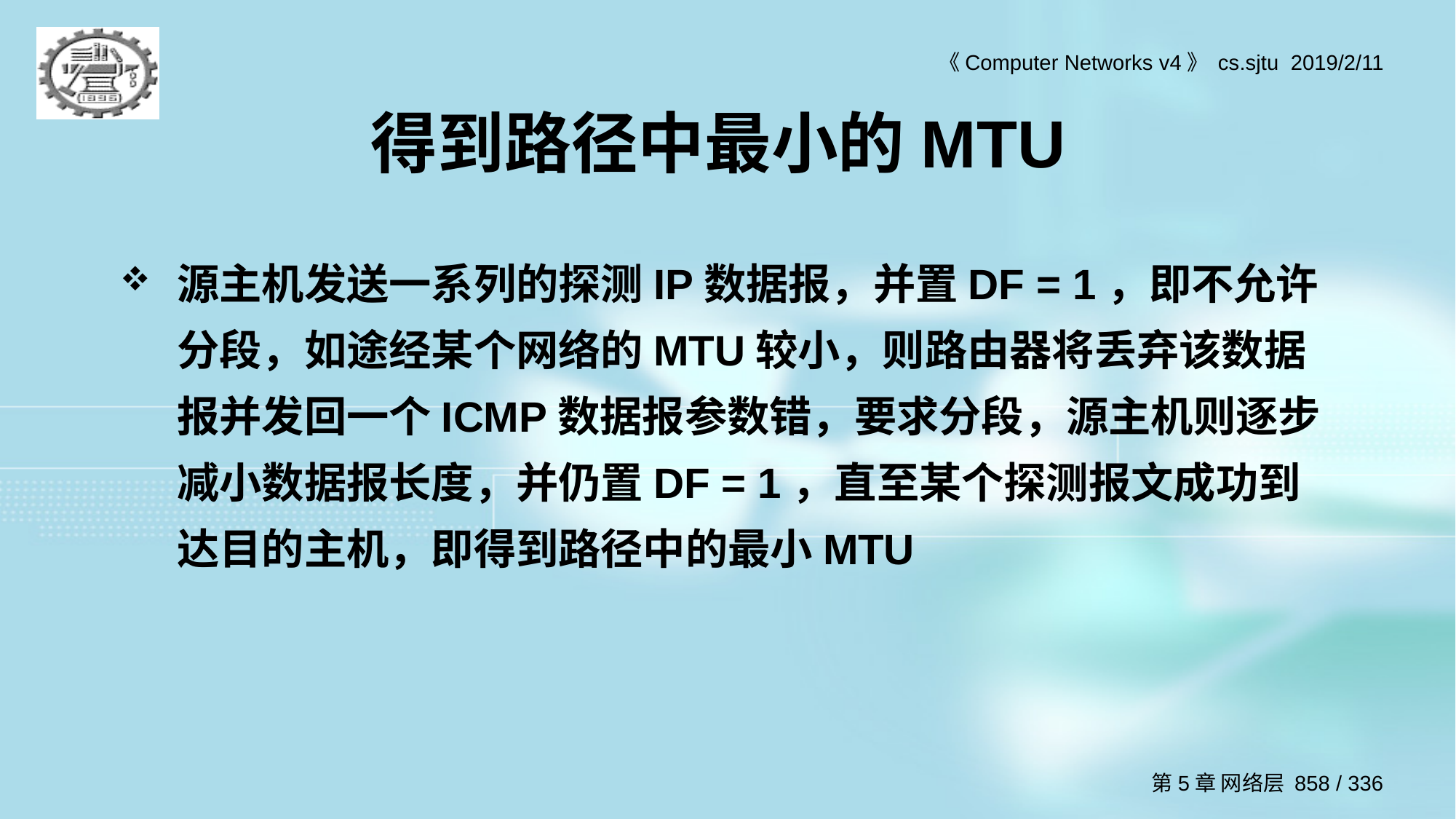

# 得到路径中最小的MTU
源主机发送一系列的探测IP数据报，并置DF = 1，即不允许分段，如途经某个网络的MTU较小，则路由器将丢弃该数据报并发回一个ICMP数据报参数错，要求分段，源主机则逐步减小数据报长度，并仍置DF = 1，直至某个探测报文成功到达目的主机，即得到路径中的最小MTU